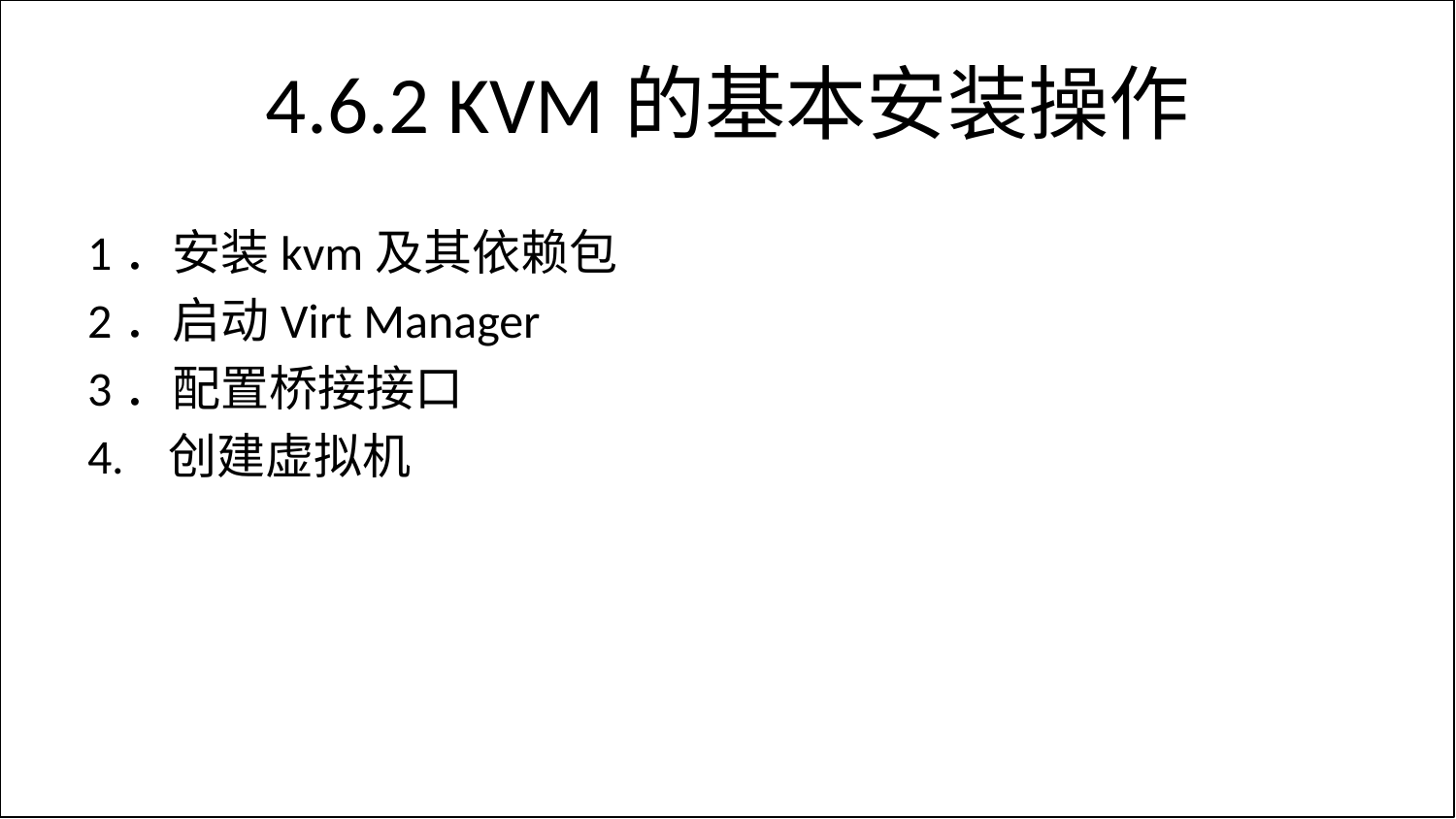

# 4.6.2 KVM的基本安装操作
1．安装kvm及其依赖包
2．启动Virt Manager
3．配置桥接接口
4.   创建虚拟机